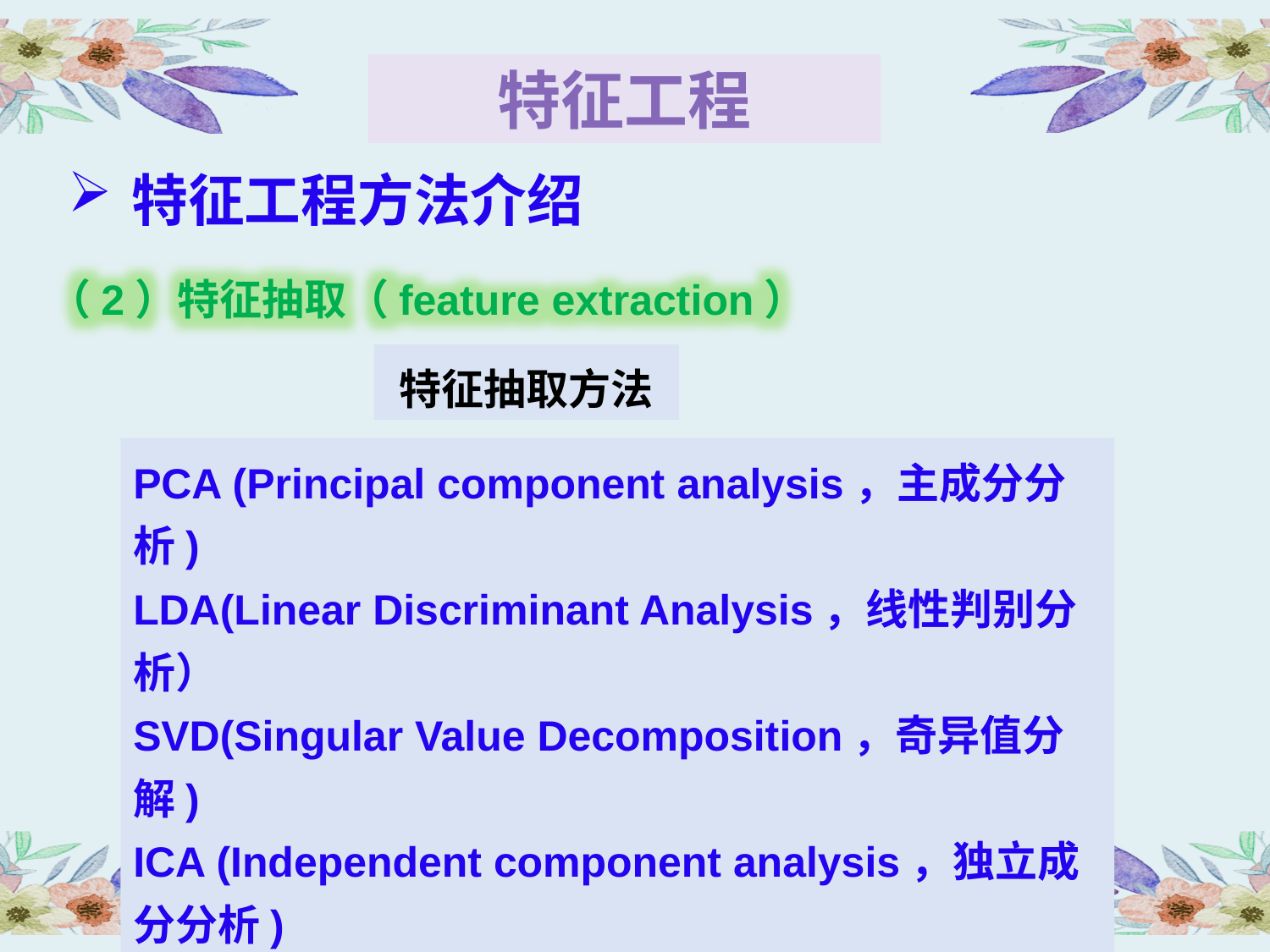

特征工程
特征工程方法介绍
（2）特征抽取（feature extraction）
特征抽取方法
PCA (Principal component analysis，主成分分析)
LDA(Linear Discriminant Analysis，线性判别分析）
SVD(Singular Value Decomposition，奇异值分解)
ICA (Independent component analysis，独立成分分析)
对于图像识别中，还有专门的图像特征提取方法，例如，Moravec角点检测，Harris，SIFT等方法